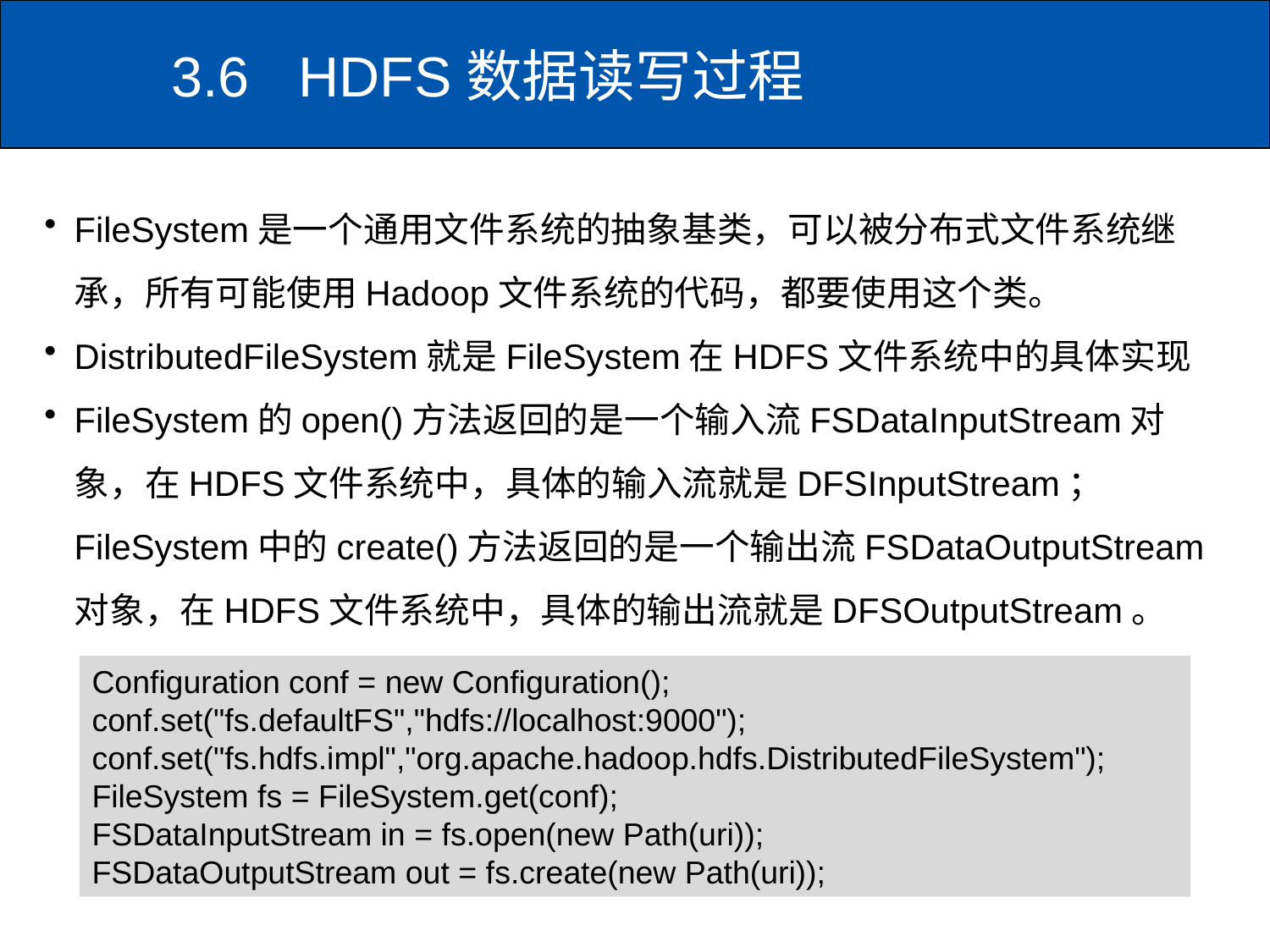

# 3.6	HDFS数据读写过程
FileSystem是一个通用文件系统的抽象基类，可以被分布式文件系统继承，所有可能使用Hadoop文件系统的代码，都要使用这个类。
DistributedFileSystem就是FileSystem在HDFS文件系统中的具体实现
FileSystem的open()方法返回的是一个输入流FSDataInputStream对象，在HDFS文件系统中，具体的输入流就是DFSInputStream；FileSystem中的create()方法返回的是一个输出流FSDataOutputStream对象，在HDFS文件系统中，具体的输出流就是DFSOutputStream。
Configuration conf = new Configuration();                          conf.set("fs.defaultFS","hdfs://localhost:9000");                        conf.set("fs.hdfs.impl","org.apache.hadoop.hdfs.DistributedFileSystem");
FileSystem fs = FileSystem.get(conf);
FSDataInputStream in = fs.open(new Path(uri));
FSDataOutputStream out = fs.create(new Path(uri));